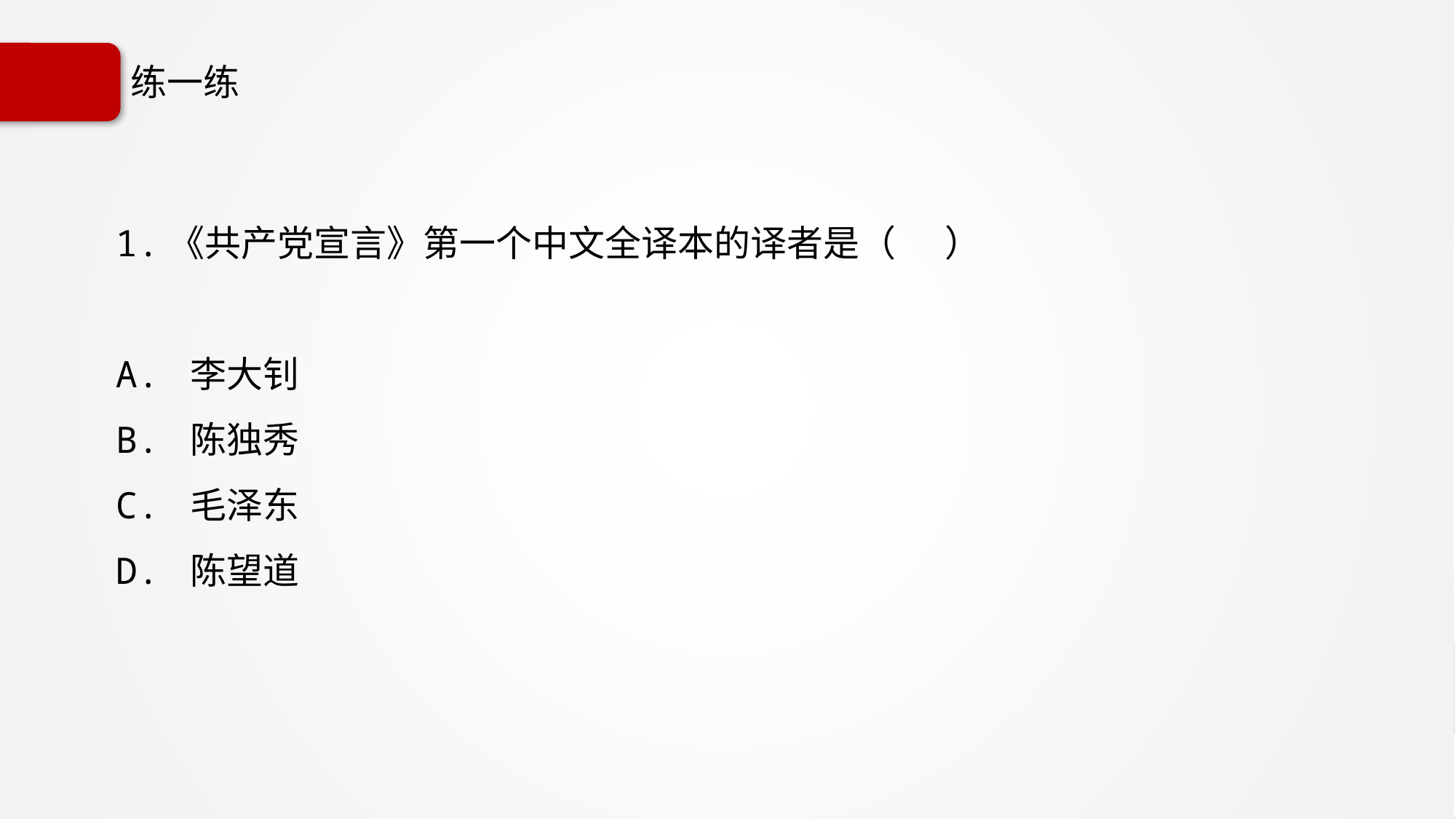

# 练一练
1.《共产党宣言》第一个中文全译本的译者是（      ）

A. 李大钊
B. 陈独秀
C. 毛泽东
D. 陈望道